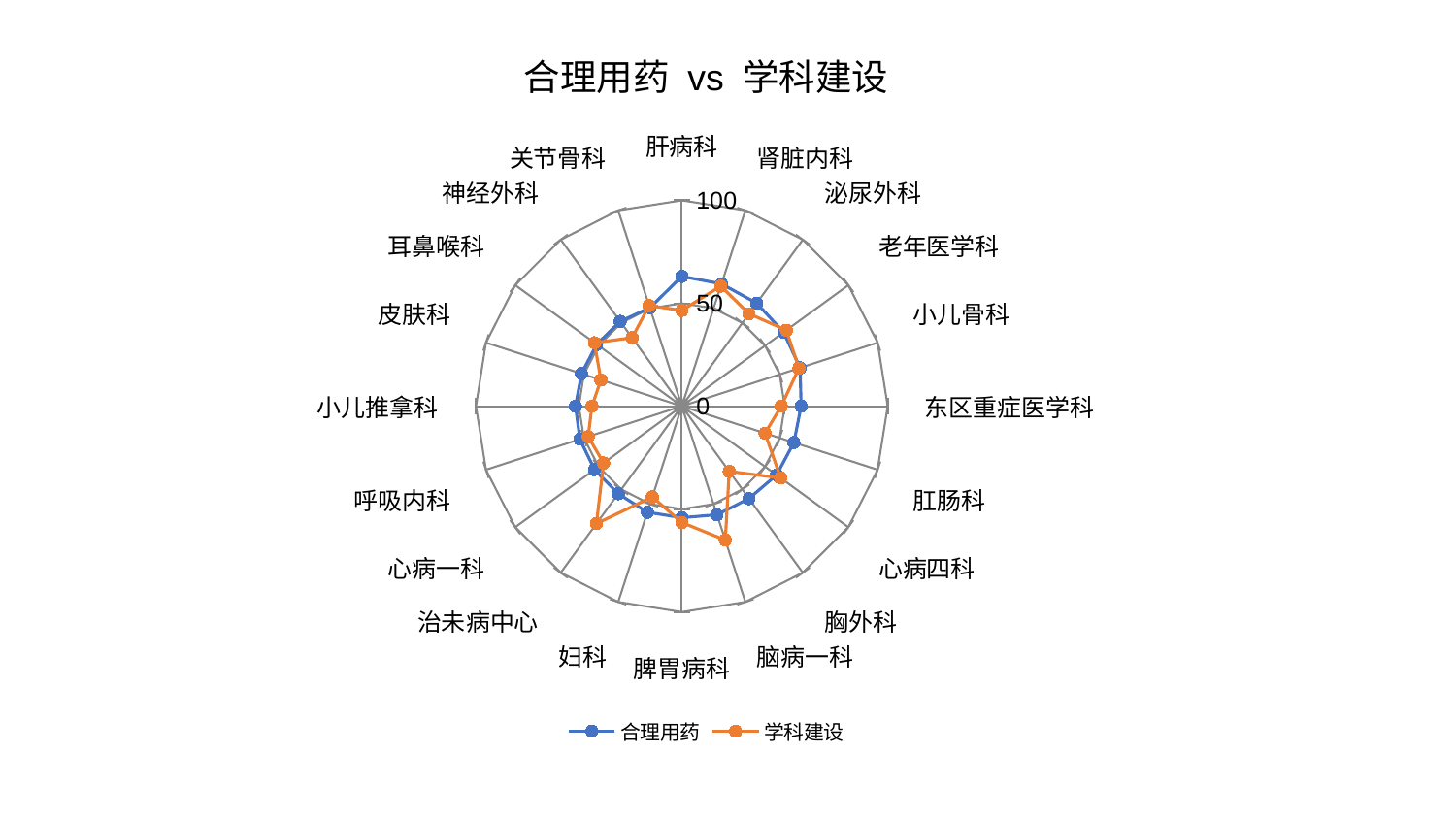

### Chart: 合理用药 vs 学科建设

| Category | 合理用药 | 学科建设 |
|---|---|---|
| 肝病科 | 63.063083350763726 | 46.52164802763954 |
| 肾脏内科 | 62.48945069631917 | 61.33360476703527 |
| 泌尿外科 | 61.9037939639763 | 55.549706773927625 |
| 老年医学科 | 61.13024265638161 | 62.791166259655455 |
| 小儿骨科 | 60.42093354520331 | 59.85276749207951 |
| 东区重症医学科 | 57.93448312068135 | 48.32244578089871 |
| 肛肠科 | 57.26209932739439 | 42.520353106227155 |
| 心病四科 | 56.885081697133444 | 59.33274397985492 |
| 胸外科 | 55.5029502227294 | 39.19387675997659 |
| 脑病一科 | 55.47060019385536 | 68.38467501444802 |
| 脾胃病科 | 54.190365686573855 | 56.53057405099541 |
| 妇科 | 54.17858136586197 | 46.388077022902614 |
| 治未病中心 | 52.57042948058992 | 70.53043094904571 |
| 心病一科 | 52.43030791925289 | 46.966003482482755 |
| 呼吸内科 | 52.034967132166926 | 47.80836938317139 |
| 小儿推拿科 | 51.64325804836487 | 43.62623646019417 |
| 皮肤科 | 51.21602502031901 | 41.3190122366282 |
| 耳鼻喉科 | 51.12024408396477 | 52.46141112643265 |
| 神经外科 | 50.94964869969928 | 41.096300390462694 |
| 关节骨科 | 50.25735029138556 | 51.38269872676063 |
50